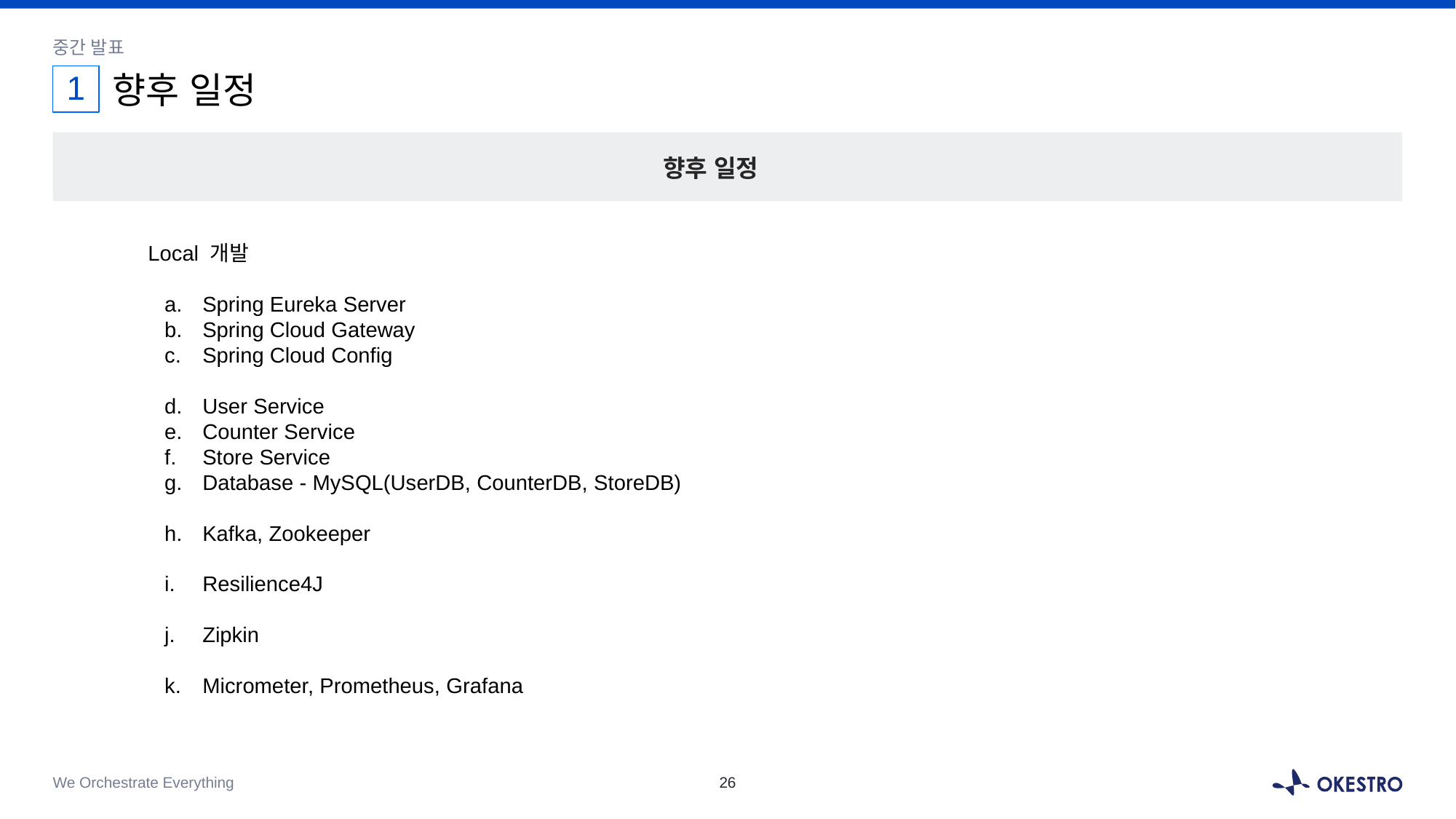

중간 발표
1
# 향후 일정
향후 일정
Local 개발
Spring Eureka Server
Spring Cloud Gateway
Spring Cloud Config
User Service
Counter Service
Store Service
Database - MySQL(UserDB, CounterDB, StoreDB)
Kafka, Zookeeper

Resilience4J
Zipkin
Micrometer, Prometheus, Grafana